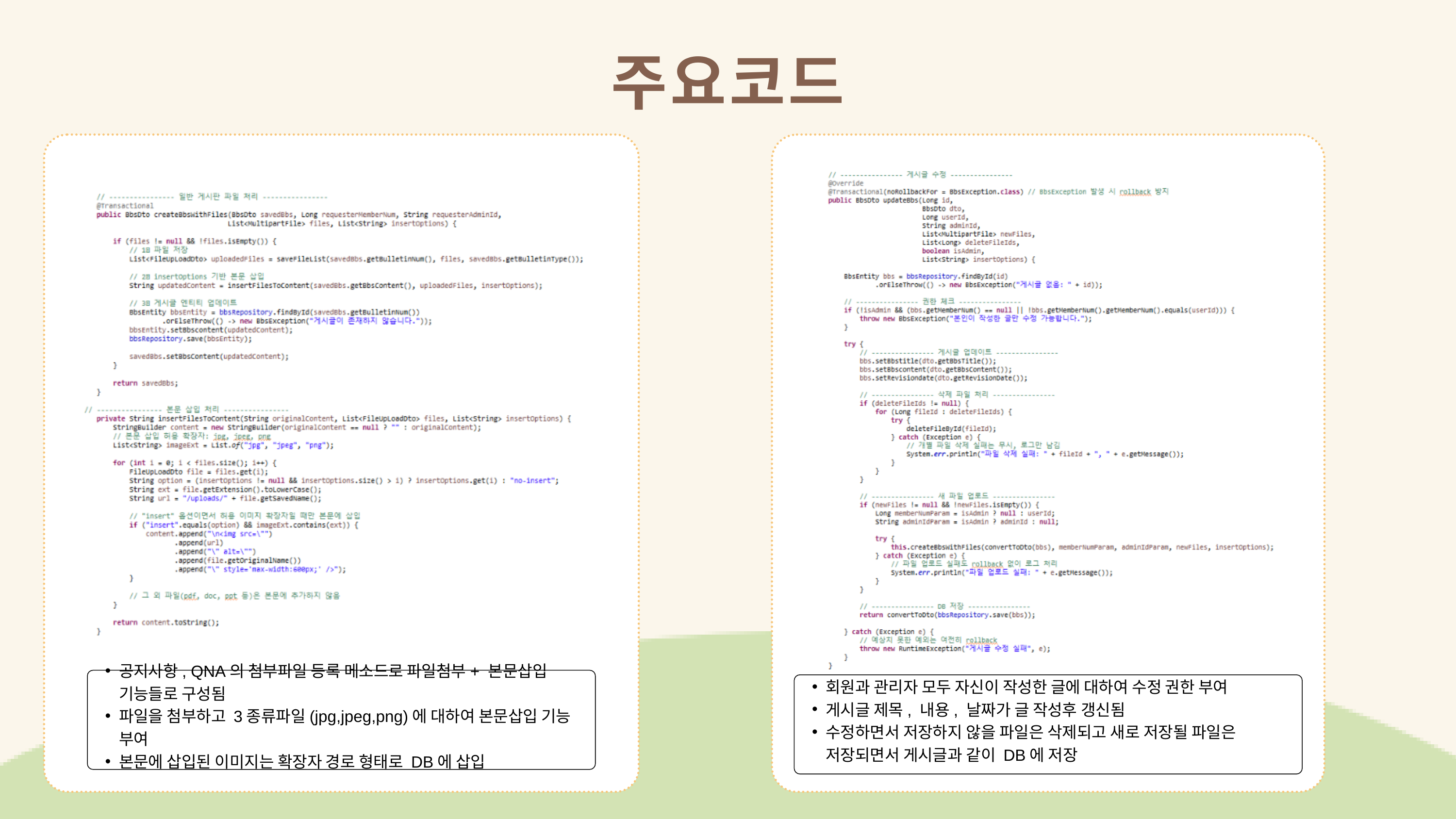

주요코드

공지사항, QNA의 첨부파일 등록 메소드로 파일첨부+ 본문삽입 기능들로 구성됨
파일을 첨부하고 3종류파일(jpg,jpeg,png)에 대하여 본문삽입 기능 부여
본문에 삽입된 이미지는 확장자 경로 형태로 DB에 삽입

회원과 관리자 모두 자신이 작성한 글에 대하여 수정 권한 부여
게시글 제목, 내용, 날짜가 글 작성후 갱신됨
수정하면서 저장하지 않을 파일은 삭제되고 새로 저장될 파일은 저장되면서 게시글과 같이 DB에 저장